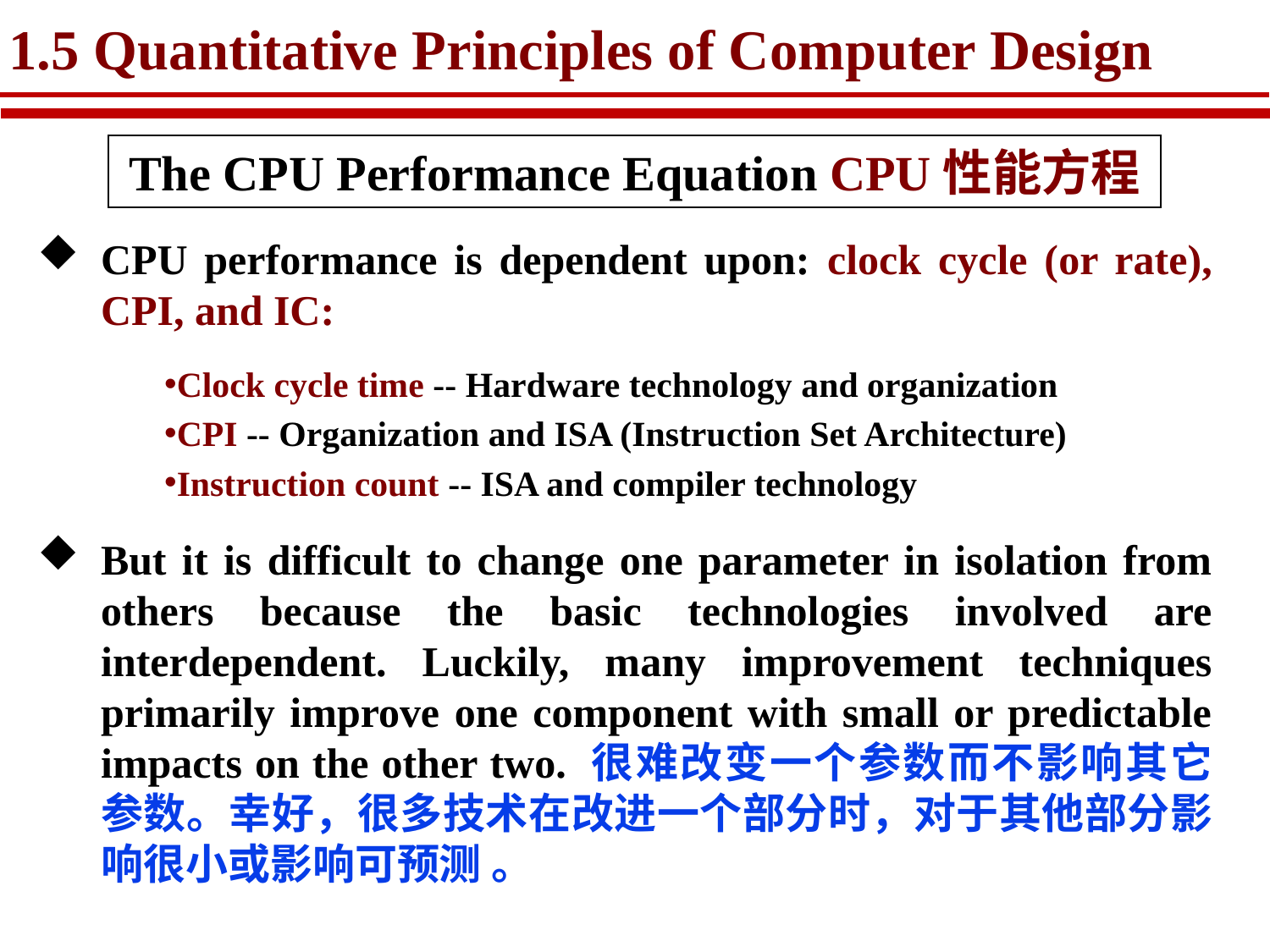

# 1.5 Quantitative Principles of Computer Design
The CPU Performance Equation CPU性能方程
CPU performance is dependent upon: clock cycle (or rate), CPI, and IC:
Clock cycle time -- Hardware technology and organization
CPI -- Organization and ISA (Instruction Set Architecture)
Instruction count -- ISA and compiler technology
But it is difficult to change one parameter in isolation from others because the basic technologies involved are interdependent. Luckily, many improvement techniques primarily improve one component with small or predictable impacts on the other two. 很难改变一个参数而不影响其它参数。幸好，很多技术在改进一个部分时，对于其他部分影响很小或影响可预测 。